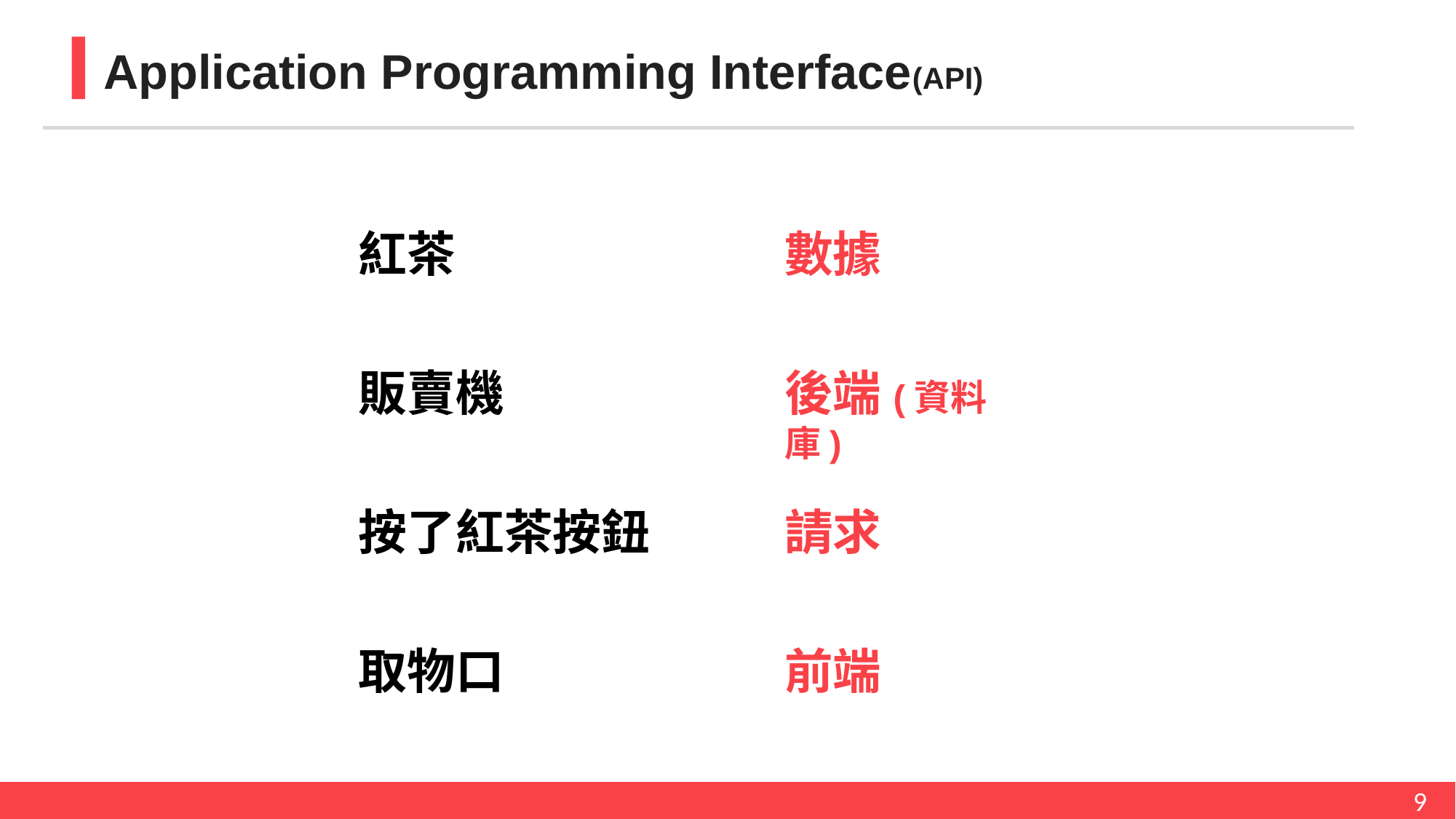

Application Programming Interface(API)

數據
紅茶
販賣機
後端(資料庫)
按了紅茶按鈕
請求
取物口
前端
93